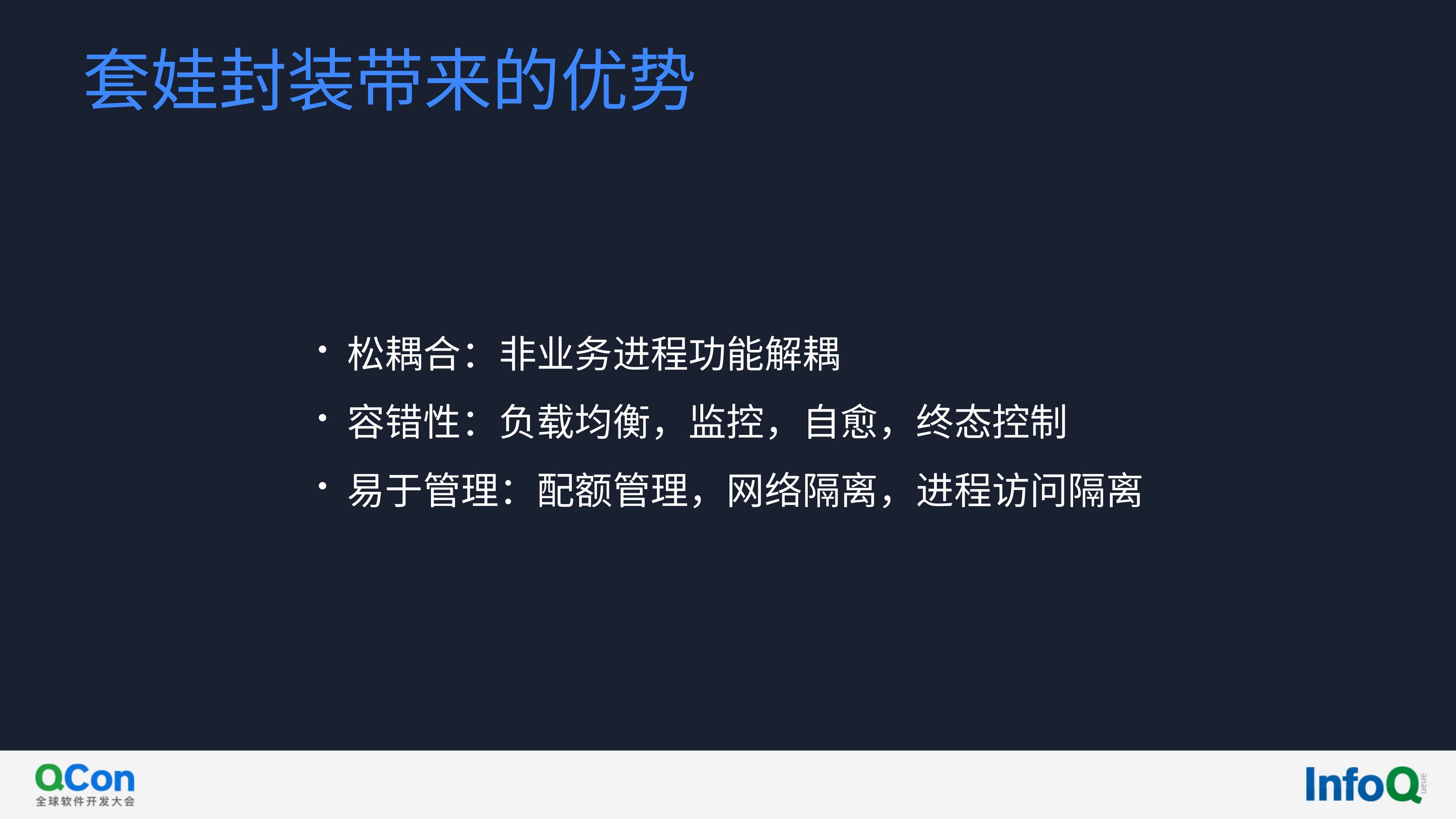

套娃封装带来的优势
松耦合：非业务进程功能解耦
容错性：负载均衡，监控，自愈，终态控制
易于管理：配额管理，网络隔离，进程访问隔离